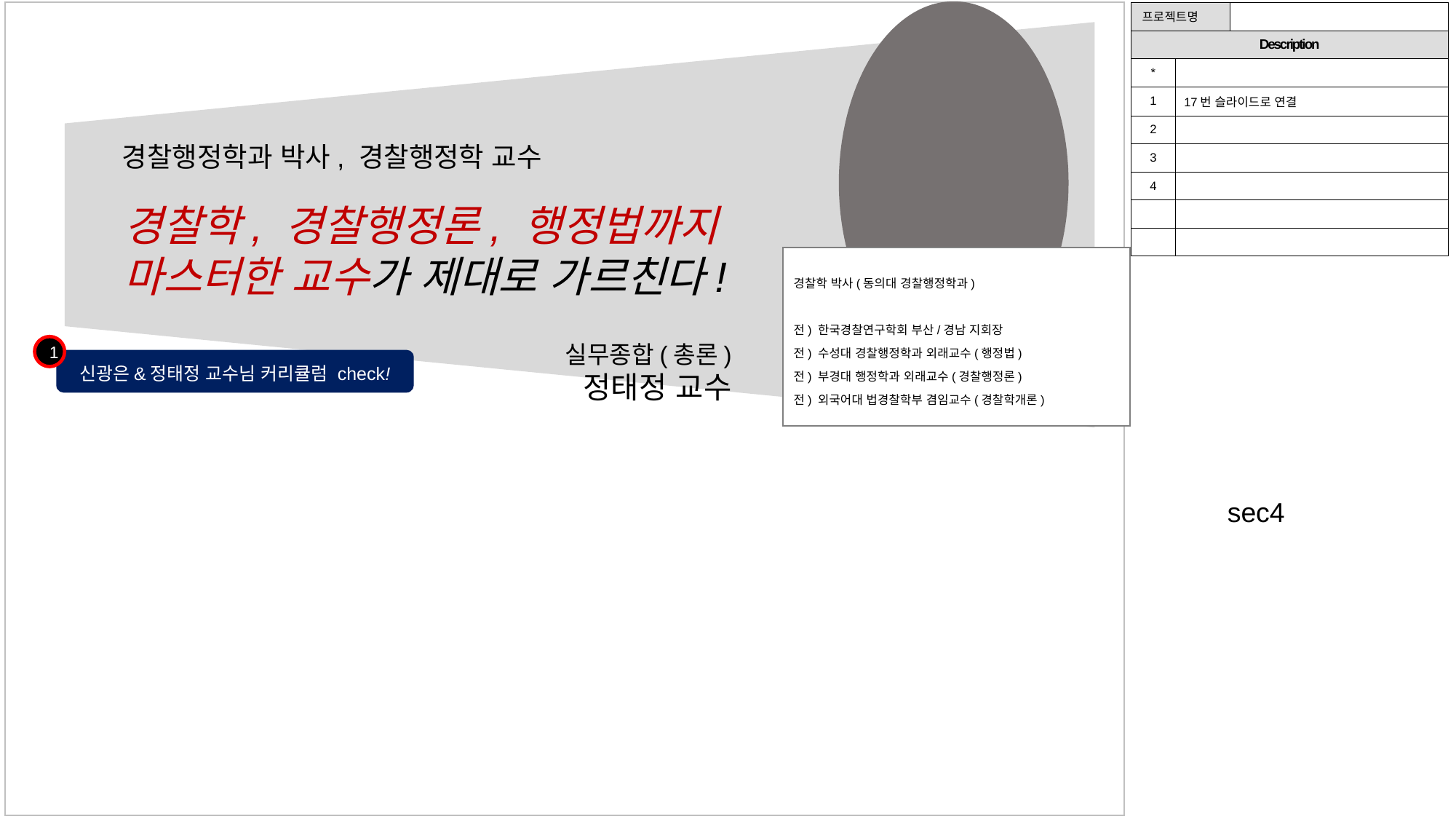

| 프로젝트명 |  |  |
| --- | --- | --- |
| Description |  |  |
| \* |  |  |
| 1 | 17번 슬라이드로 연결 |  |
| 2 |  |  |
| 3 |  |  |
| 4 |  |  |
|  |  |  |
|  |  |  |
경찰행정학과 박사, 경찰행정학 교수
경찰학, 경찰행정론, 행정법까지
마스터한 교수가 제대로 가르친다!
경찰학 박사(동의대 경찰행정학과)

전) 한국경찰연구학회 부산/경남 지회장
전) 수성대 경찰행정학과 외래교수(행정법)
전) 부경대 행정학과 외래교수(경찰행정론)
전) 외국어대 법경찰학부 겸임교수(경찰학개론)
실무종합(총론)
정태정 교수
1

신광은&정태정 교수님 커리큘럼 check!
sec4